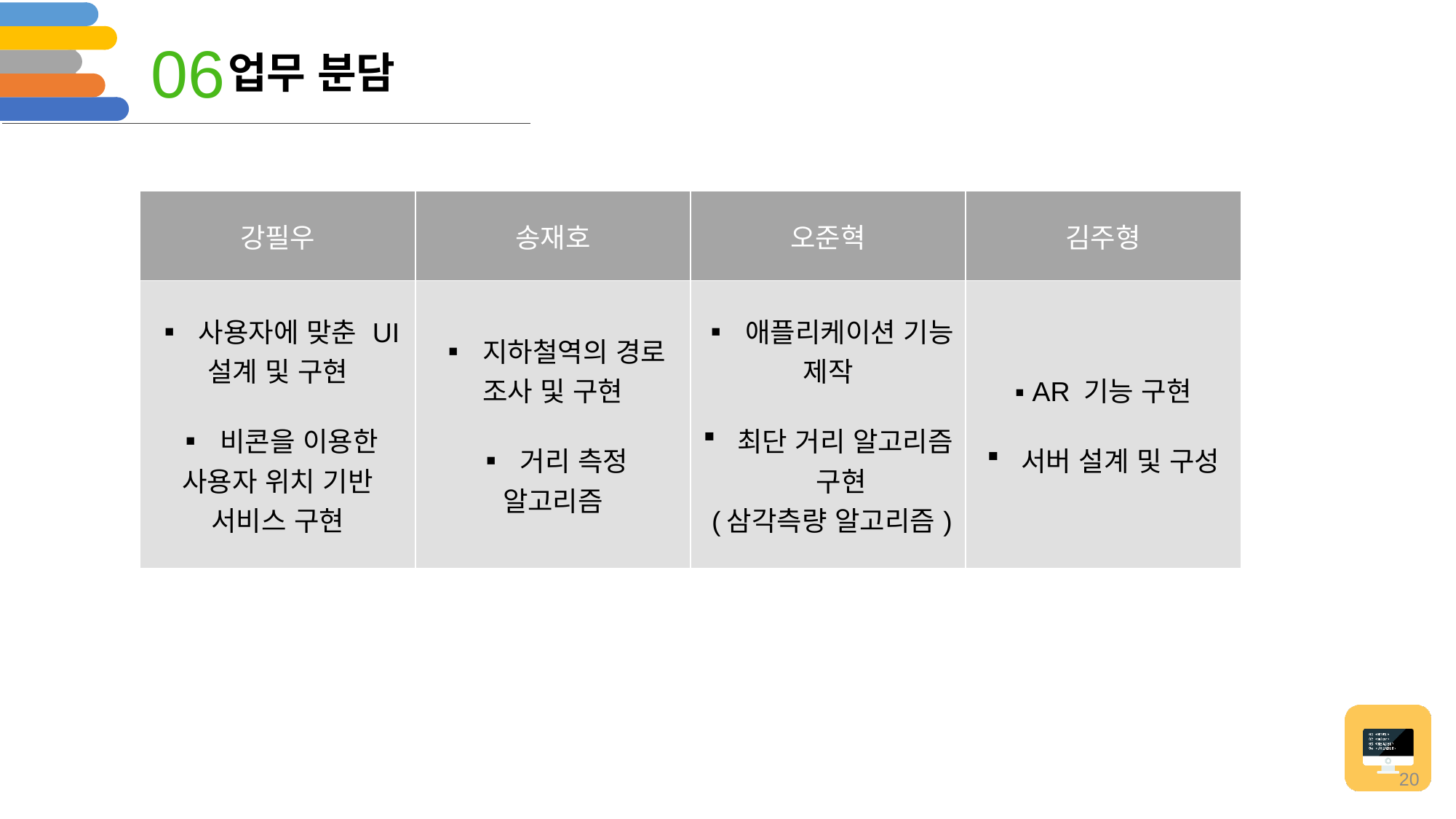

06
업무 분담
| 강필우 | 송재호 | 오준혁 | 김주형 |
| --- | --- | --- | --- |
| ▪ 사용자에 맞춘 UI 설계 및 구현 ▪ 비콘을 이용한 사용자 위치 기반 서비스 구현 | ▪ 지하철역의 경로 조사 및 구현 ▪ 거리 측정 알고리즘 | ▪ 애플리케이션 기능 제작 최단 거리 알고리즘 구현 (삼각측량 알고리즘) | ▪ AR 기능 구현 서버 설계 및 구성 |
20